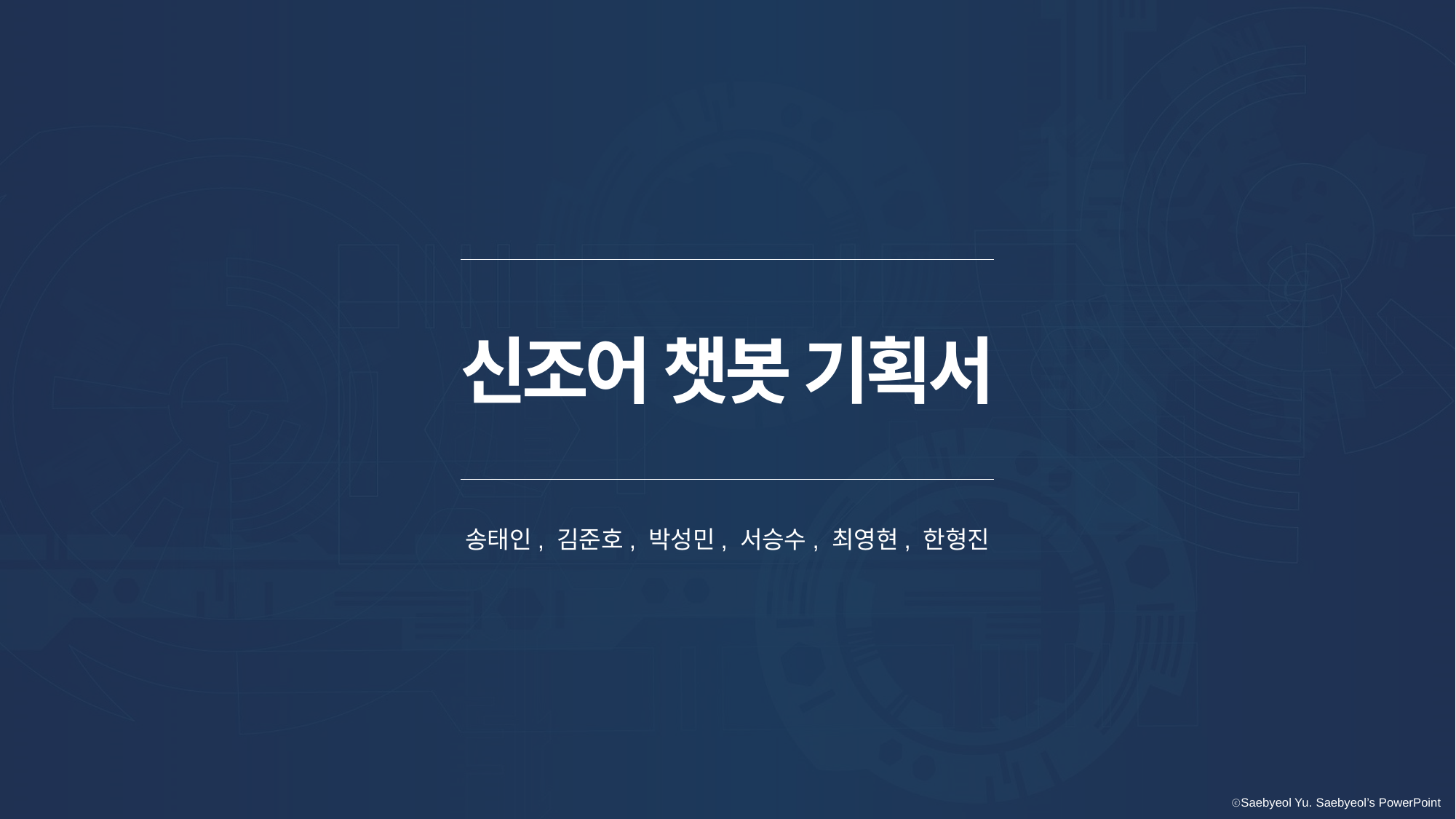

신조어 챗봇 기획서
송태인, 김준호, 박성민, 서승수, 최영현, 한형진